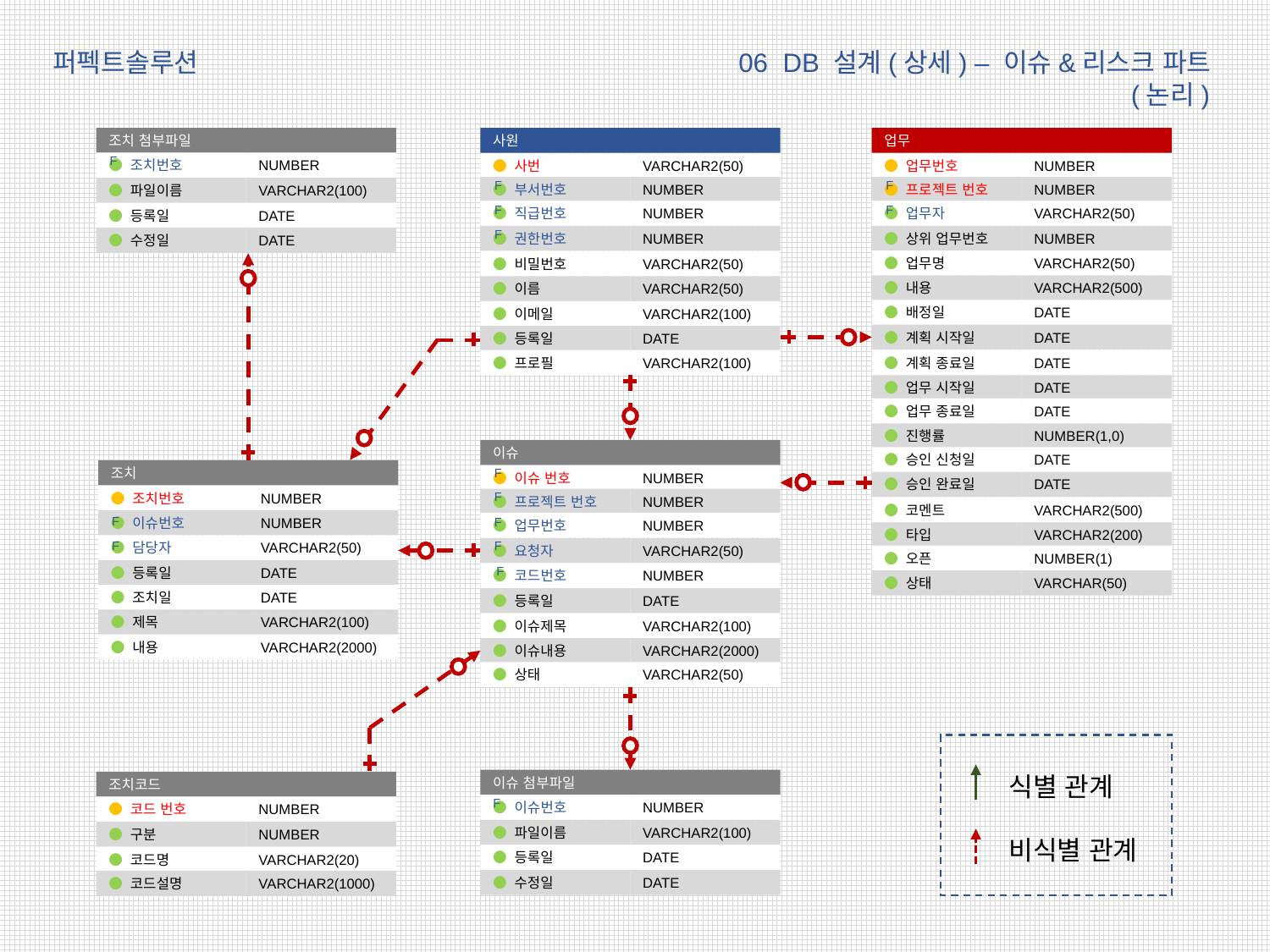

06  DB 설계(상세) – 이슈&리스크 파트(논리)
퍼펙트솔루션
조치 첨부파일
사원
업무
F
NUMBER
● 조치번호
VARCHAR2(50)
NUMBER
● 사번
● 업무번호
F
F
● 부서번호
NUMBER
● 프로젝트 번호
NUMBER
● 파일이름
VARCHAR2(100)
F
F
● 직급번호
NUMBER
● 업무자
VARCHAR2(50)
● 등록일
DATE
F
● 권한번호
NUMBER
● 상위 업무번호
NUMBER
● 수정일
DATE
● 업무명
VARCHAR2(50)
● 비밀번호
VARCHAR2(50)

● 내용
VARCHAR2(500)
● 이름
VARCHAR2(50)
● 배정일
DATE
● 이메일
VARCHAR2(100)
● 계획 시작일
DATE
● 등록일
DATE

● 프로필
VARCHAR2(100)
● 계획 종료일
DATE
● 업무 시작일
DATE
● 업무 종료일
DATE

● 진행률
NUMBER(1,0)

이슈
● 승인 신청일
DATE
F
조치
NUMBER
● 이슈 번호
● 승인 완료일
DATE

F
NUMBER
● 조치번호
● 프로젝트 번호
NUMBER
● 코멘트
VARCHAR2(500)
F
F
● 이슈번호
NUMBER
● 업무번호
NUMBER
● 타입
VARCHAR2(200)
F
F
● 담당자
VARCHAR2(50)
● 요청자
VARCHAR2(50)

● 오픈
NUMBER(1)
F
● 등록일
DATE
● 코드번호
NUMBER
● 상태
VARCHAR(50)
● 조치일
DATE
● 등록일
DATE
● 제목
VARCHAR2(100)
● 이슈제목
VARCHAR2(100)
● 내용
VARCHAR2(2000)
● 이슈내용
VARCHAR2(2000)

● 상태
VARCHAR2(50)

식별 관계

비식별 관계
이슈 첨부파일
조치코드
F
NUMBER
● 이슈번호
NUMBER
● 코드 번호
● 파일이름
VARCHAR2(100)
● 구분
NUMBER
● 등록일
DATE
● 코드명
VARCHAR2(20)
● 수정일
DATE
● 코드설명
VARCHAR2(1000)